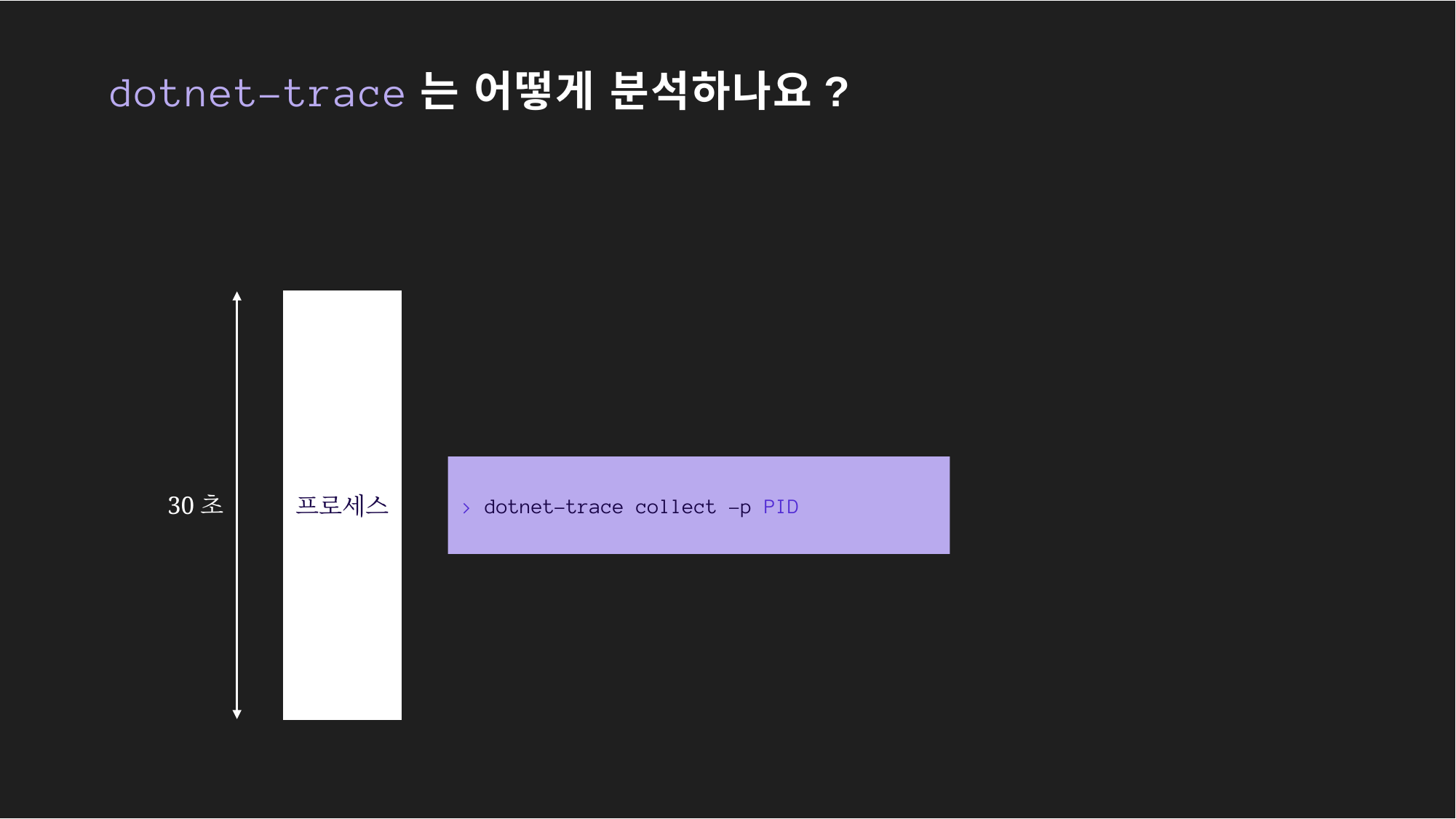

# dotnet-trace는 어떻게 분석하나요?
프로세스
프로세스

> dotnet-trace collect –p PID
30초